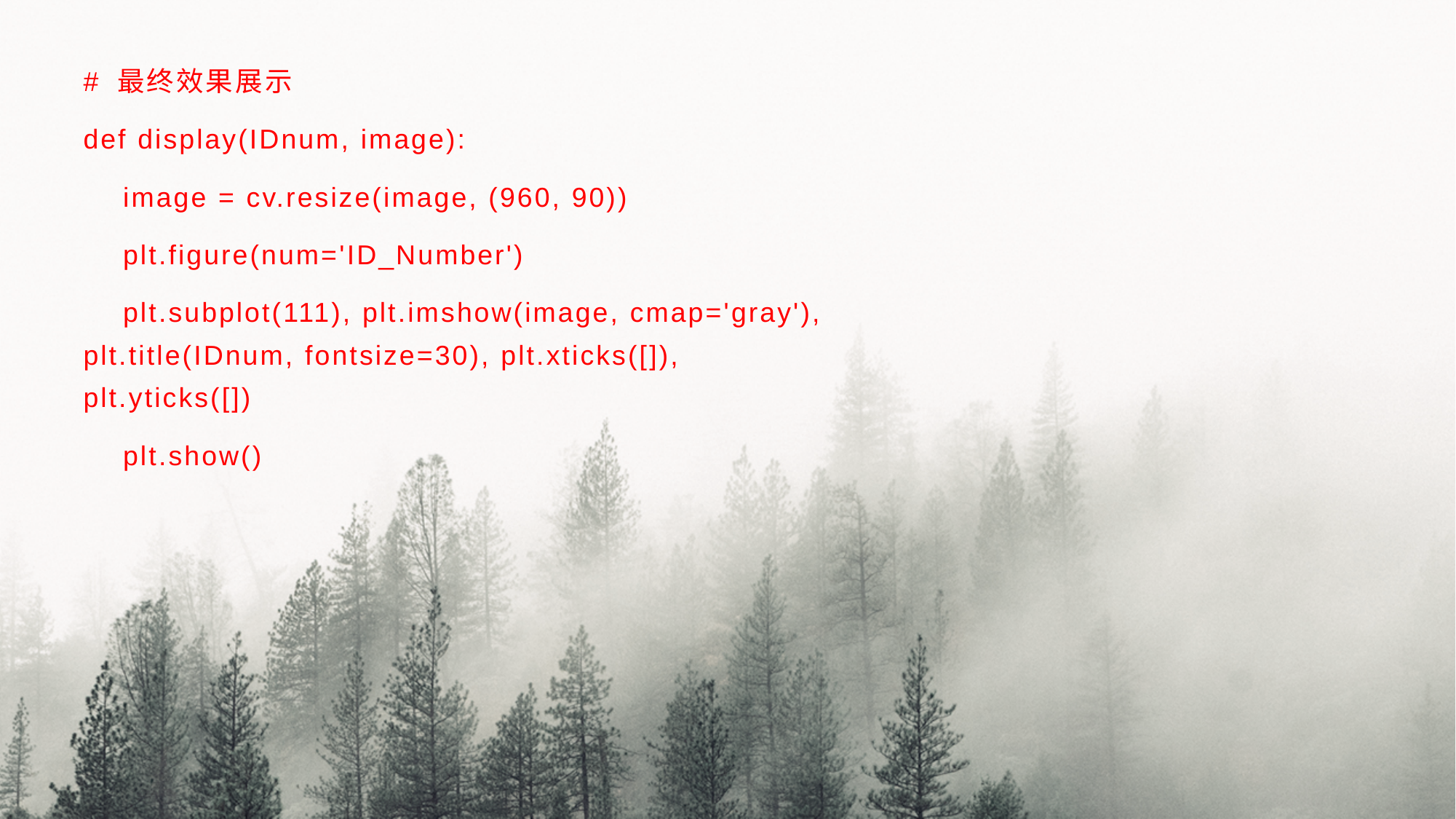

# 最终效果展示
def display(IDnum, image):
    image = cv.resize(image, (960, 90))
    plt.figure(num='ID_Number')
    plt.subplot(111), plt.imshow(image, cmap='gray'), plt.title(IDnum, fontsize=30), plt.xticks([]), plt.yticks([])
    plt.show()